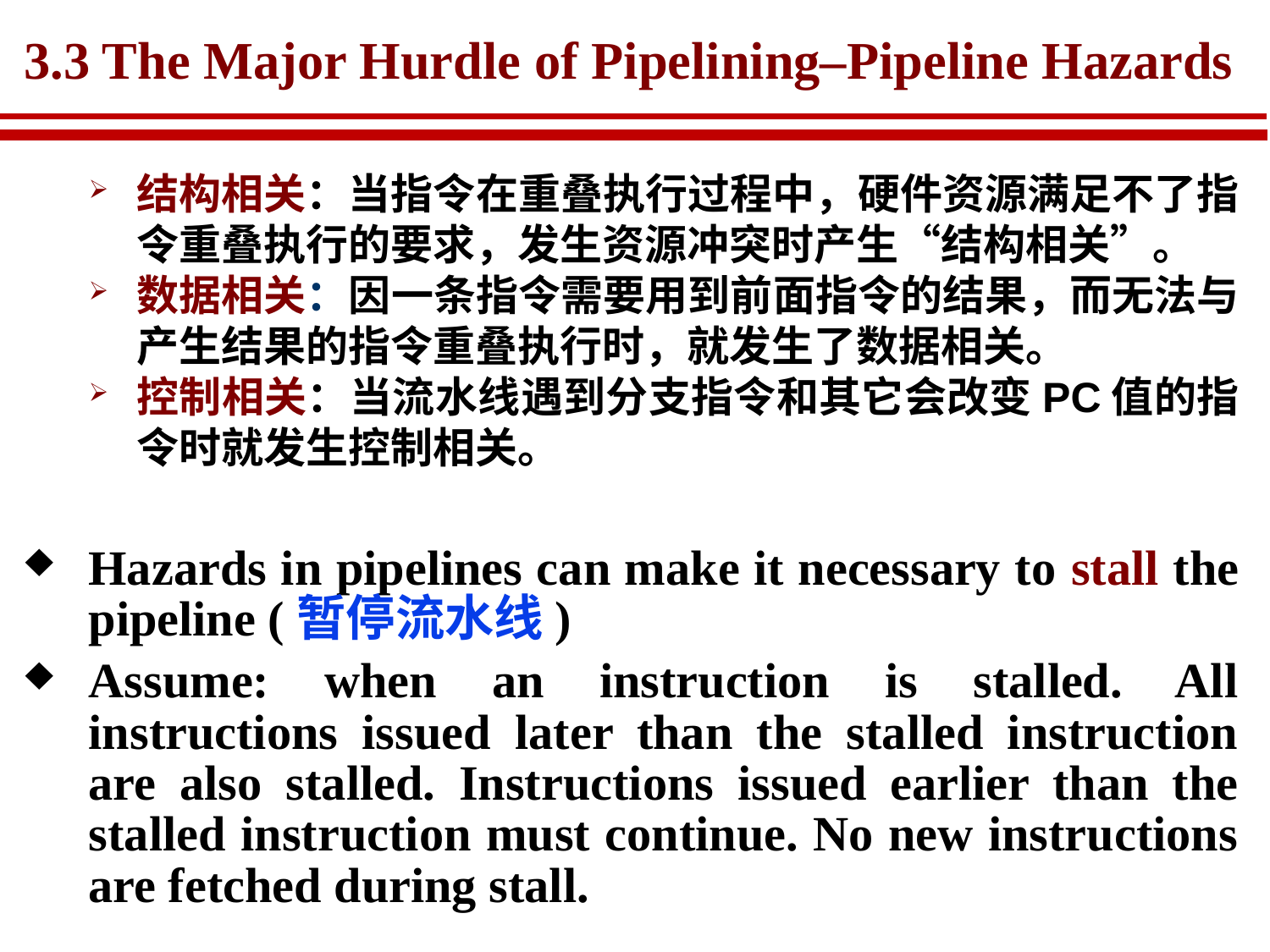

# 3.3 The Major Hurdle of Pipelining–Pipeline Hazards
结构相关：当指令在重叠执行过程中，硬件资源满足不了指令重叠执行的要求，发生资源冲突时产生“结构相关”。
数据相关：因一条指令需要用到前面指令的结果，而无法与产生结果的指令重叠执行时，就发生了数据相关。
控制相关：当流水线遇到分支指令和其它会改变PC值的指令时就发生控制相关。

Hazards in pipelines can make it necessary to stall the pipeline (暂停流水线)
Assume: when an instruction is stalled. All instructions issued later than the stalled instruction are also stalled. Instructions issued earlier than the stalled instruction must continue. No new instructions are fetched during stall.